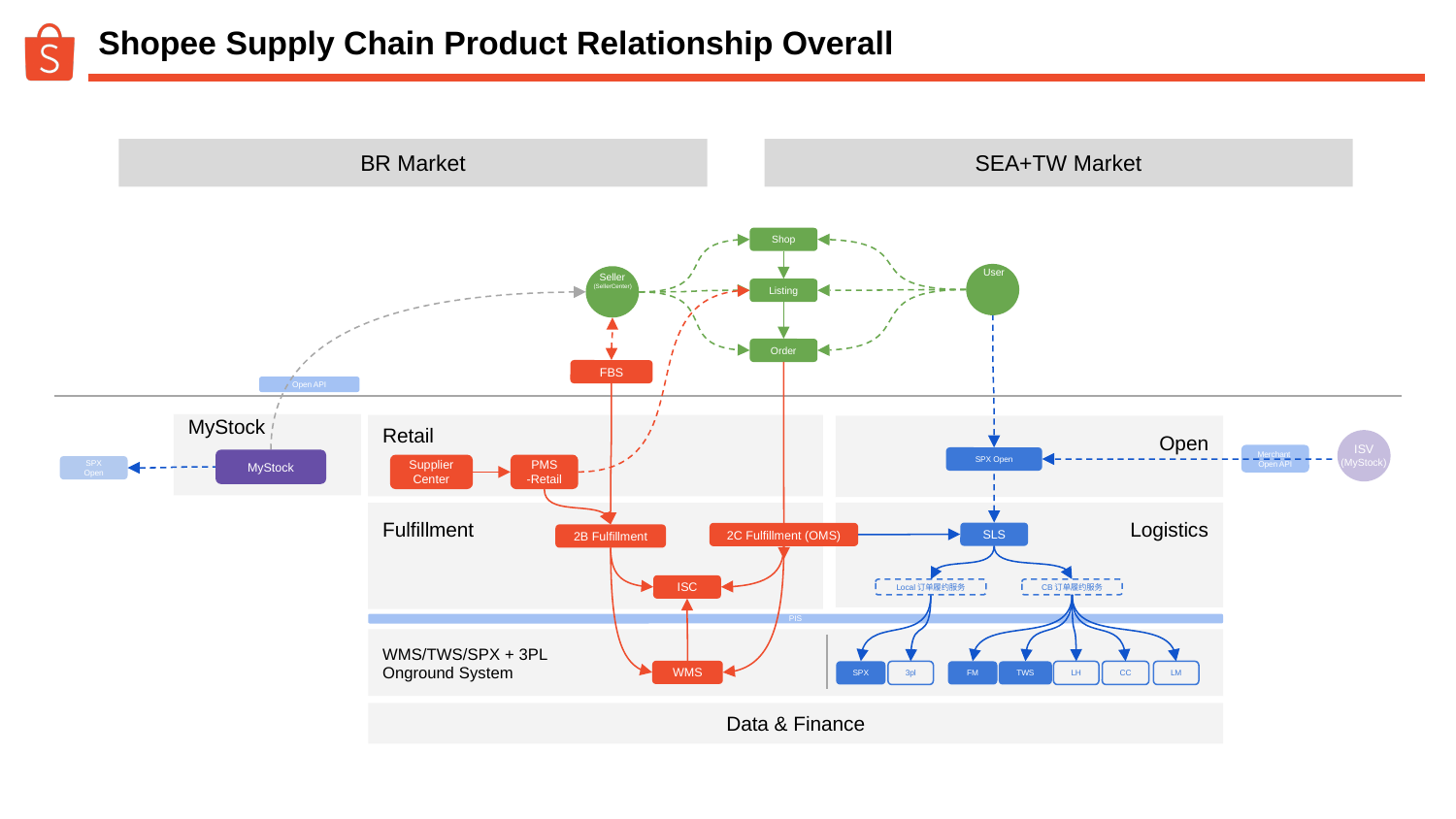

# Shopee Supply Chain Product Relationship Overall
BR Market
SEA+TW Market
Shop
User
Seller
(SellerCenter)

Listing
Order
FBS
Open API
MyStock
Retail
Open

ISV
(MyStock)

Merchant
Open API
SPX Open
MyStock
Supplier Center
PMS
-Retail
SPX Open
Fulfillment
Logistics

SLS
2C Fulfillment (OMS)
2B Fulfillment
ISC
Local订单履约服务
CB订单履约服务
PIS
WMS/TWS/SPX + 3PL
Onground System
WMS
3pl
TWS
LH
CC
LM
SPX
FM
Data & Finance